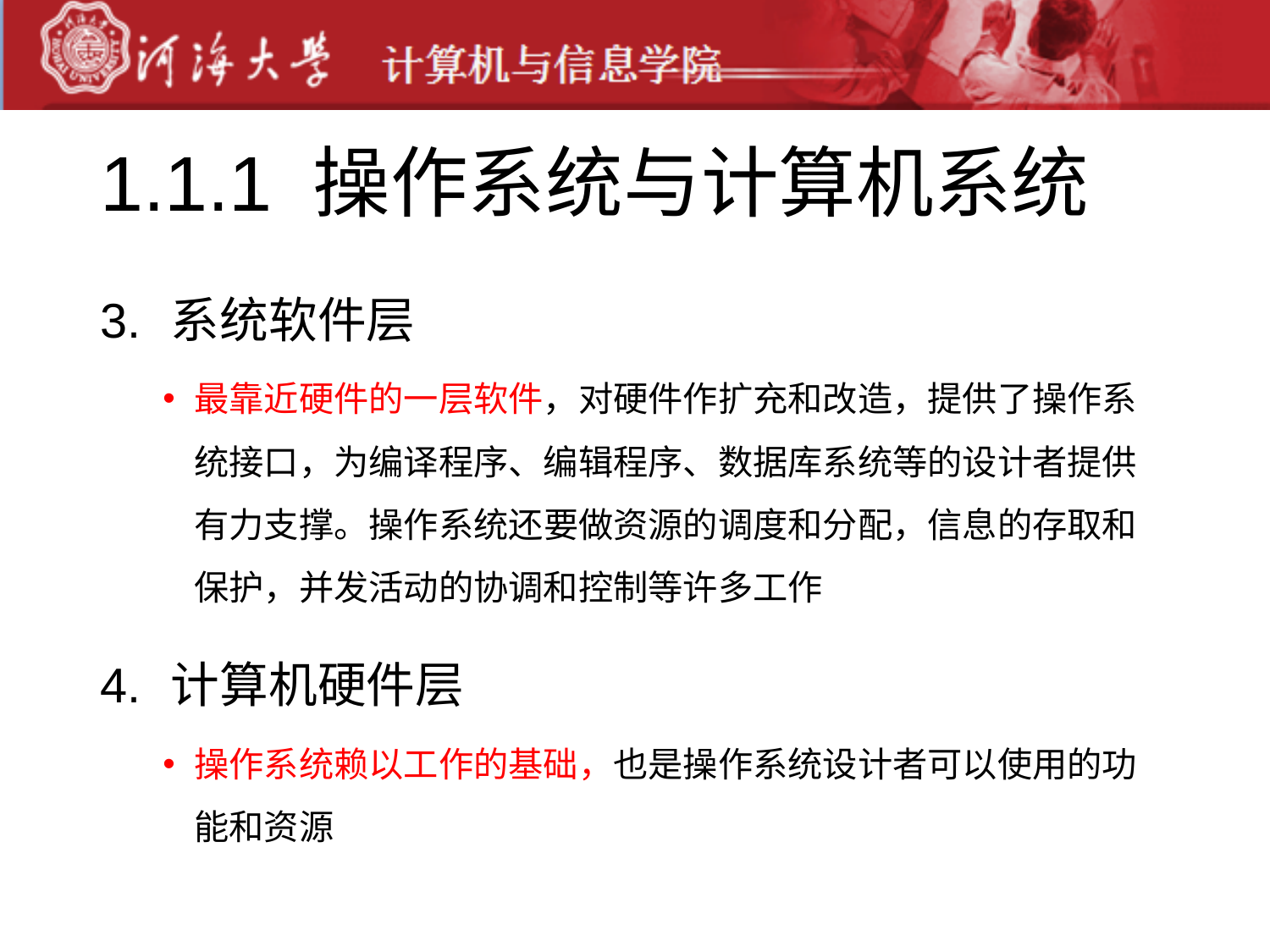

# 1.1.1 操作系统与计算机系统
系统软件层
最靠近硬件的一层软件，对硬件作扩充和改造，提供了操作系统接口，为编译程序、编辑程序、数据库系统等的设计者提供有力支撑。操作系统还要做资源的调度和分配，信息的存取和保护，并发活动的协调和控制等许多工作
计算机硬件层
操作系统赖以工作的基础，也是操作系统设计者可以使用的功能和资源